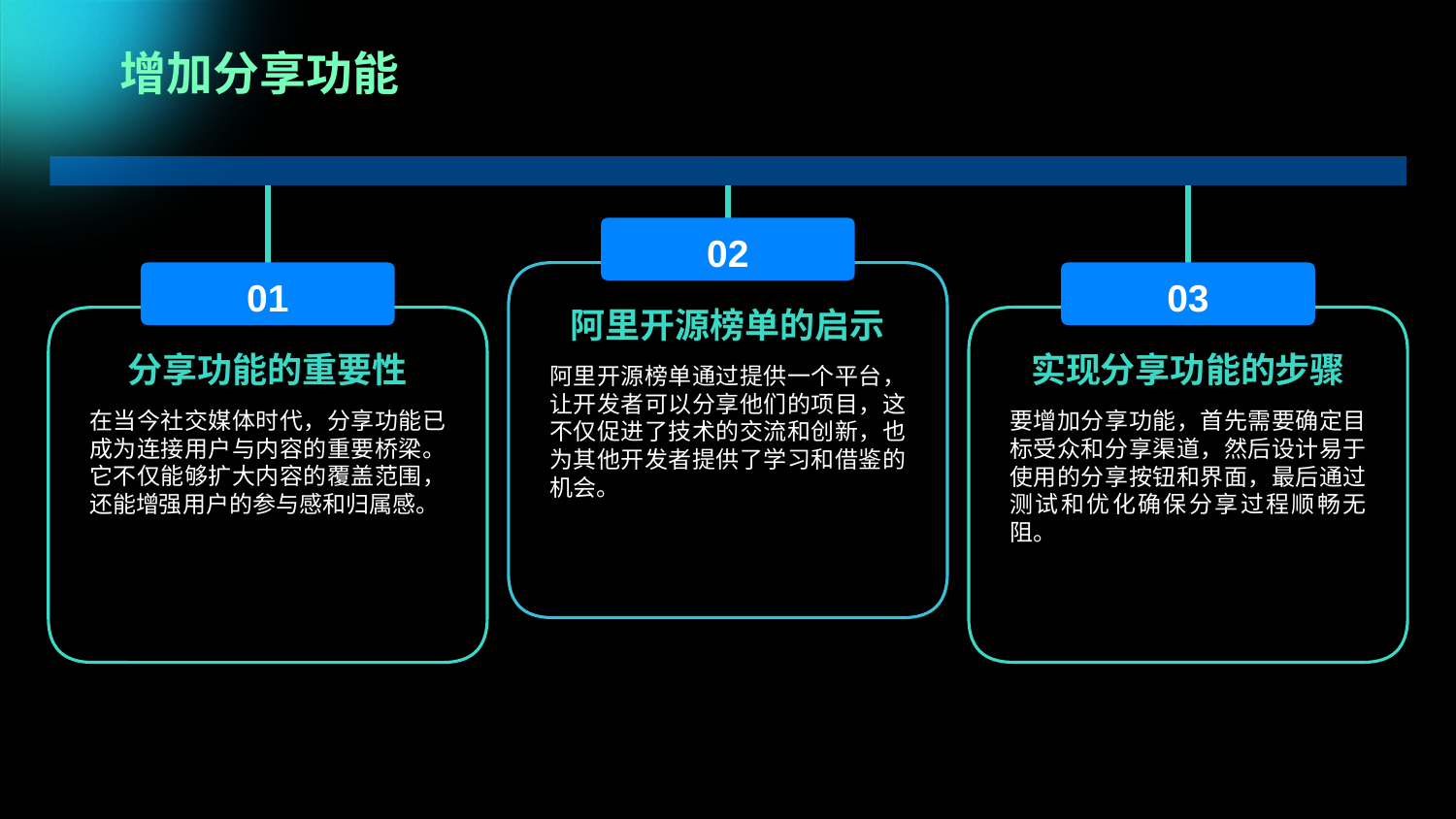

增加分享功能

02

01
03

阿里开源榜单的启示

分享功能的重要性
实现分享功能的步骤
阿里开源榜单通过提供一个平台，让开发者可以分享他们的项目，这不仅促进了技术的交流和创新，也为其他开发者提供了学习和借鉴的机会。
在当今社交媒体时代，分享功能已成为连接用户与内容的重要桥梁。它不仅能够扩大内容的覆盖范围，还能增强用户的参与感和归属感。
要增加分享功能，首先需要确定目标受众和分享渠道，然后设计易于使用的分享按钮和界面，最后通过测试和优化确保分享过程顺畅无阻。